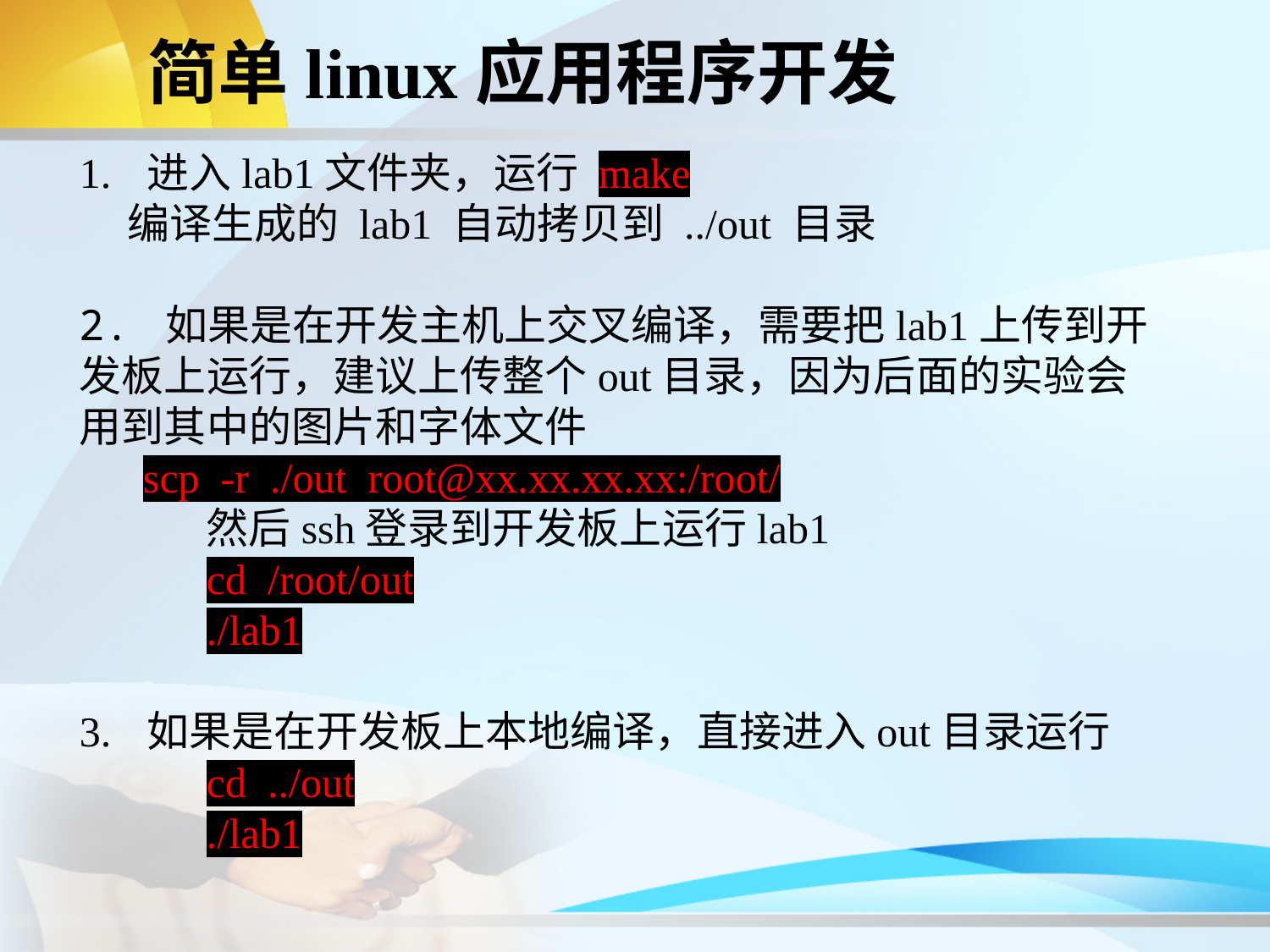

# 简单linux应用程序开发
1. 进入lab1文件夹，运行 make
    编译生成的 lab1 自动拷贝到 ../out 目录

2. 如果是在开发主机上交叉编译，需要把lab1上传到开发板上运行，建议上传整个out目录，因为后面的实验会用到其中的图片和字体文件
scp  -r  ./out  root@xx.xx.xx.xx:/root/
	然后ssh登录到开发板上运行lab1
	cd  /root/out
	./lab1

3. 如果是在开发板上本地编译，直接进入out目录运行
	cd  ../out
	./lab1